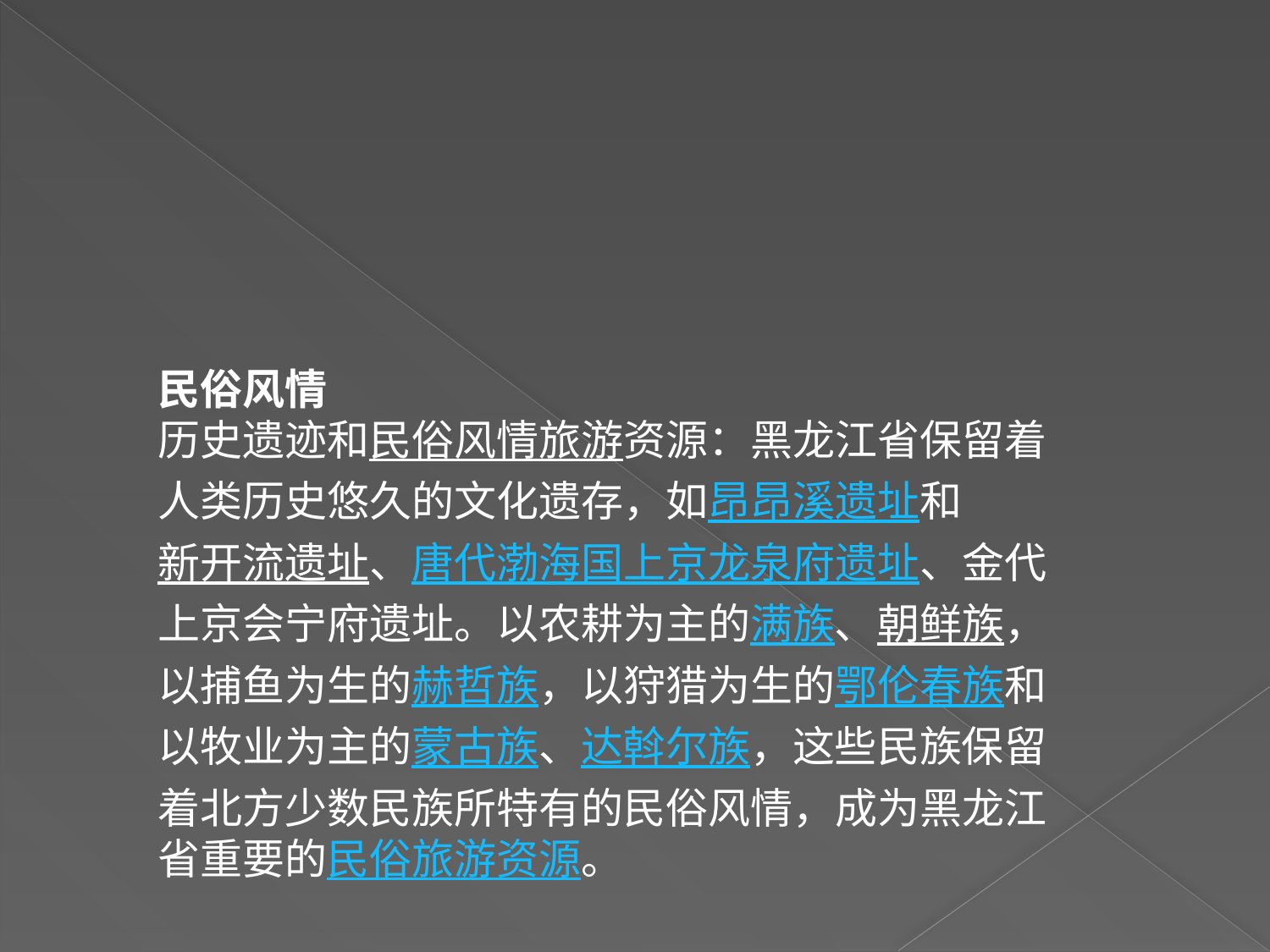

民俗风情
历史遗迹和民俗风情旅游资源：黑龙江省保留着人类历史悠久的文化遗存，如昂昂溪遗址和新开流遗址、唐代渤海国上京龙泉府遗址、金代上京会宁府遗址。以农耕为主的满族、朝鲜族，以捕鱼为生的赫哲族，以狩猎为生的鄂伦春族和以牧业为主的蒙古族、达斡尔族，这些民族保留着北方少数民族所特有的民俗风情，成为黑龙江省重要的民俗旅游资源。